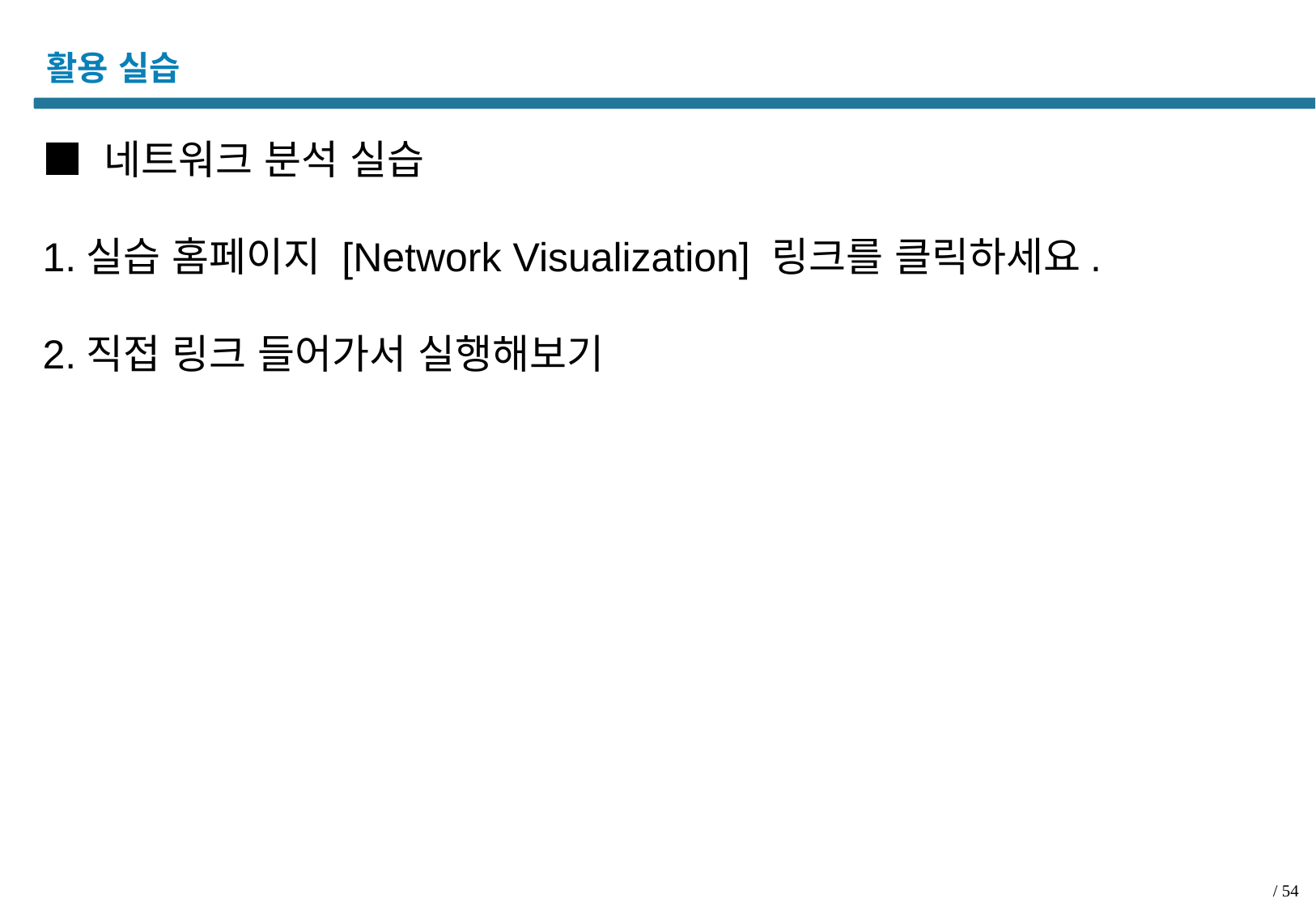

# 활용 실습
■ 네트워크 분석 실습

1.실습 홈페이지 [Network Visualization] 링크를 클릭하세요.

2.직접 링크 들어가서 실행해보기
/ 54